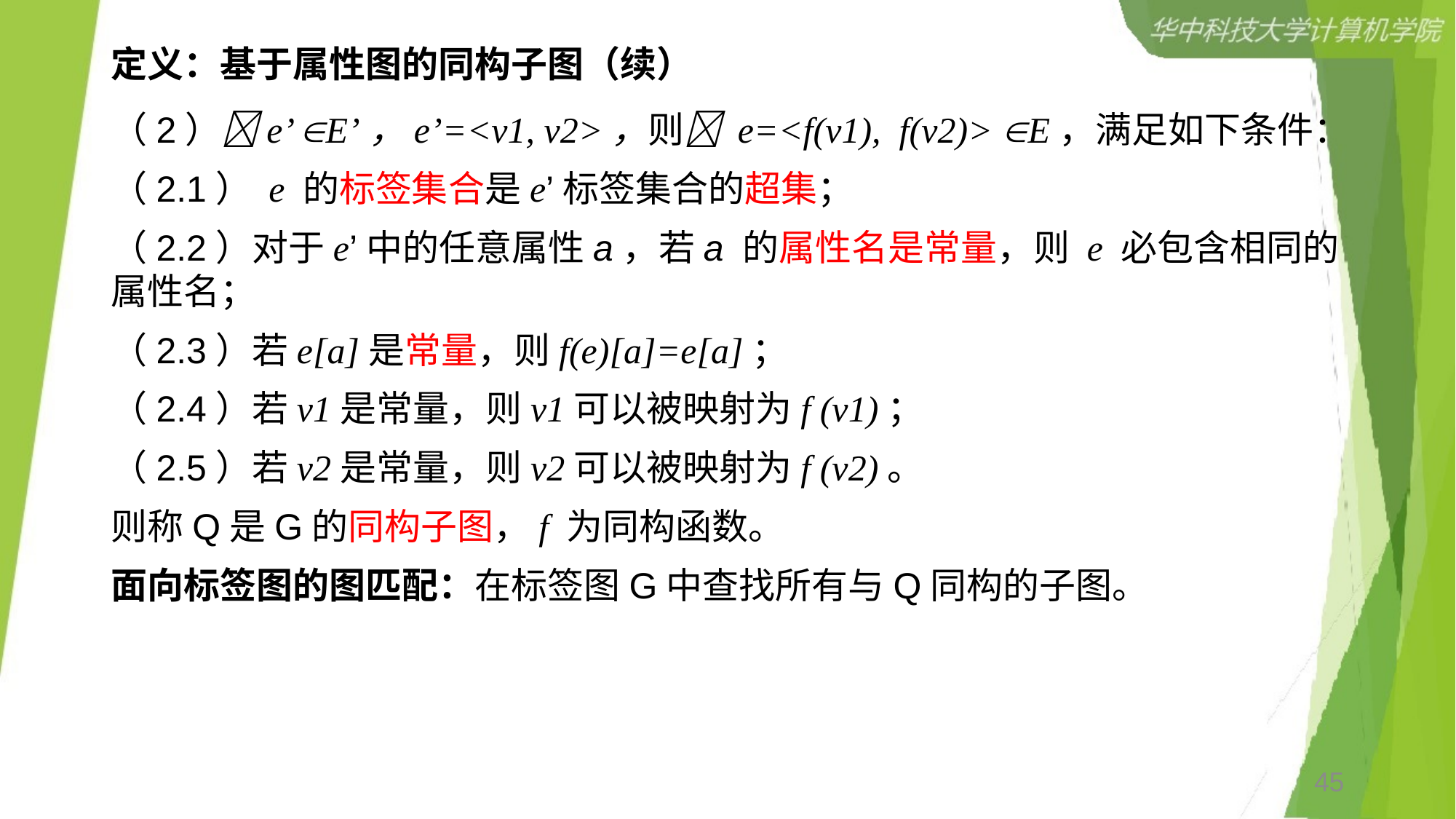

# 定义：基于属性图的同构子图（续）
（2）∀e’ ∈E’，e’=<v1, v2>，则∃ e=<f(v1),  f(v2)> ∈E，满足如下条件：
（2.1） e 的标签集合是e’标签集合的超集；
（2.2）对于e’中的任意属性a，若a 的属性名是常量，则 e 必包含相同的属性名；
（2.3）若e[a]是常量，则f(e)[a]=e[a]；
（2.4）若v1是常量，则v1可以被映射为f (v1)；
（2.5）若v2是常量，则v2可以被映射为f (v2)。
则称Q是G的同构子图，f 为同构函数。
面向标签图的图匹配：在标签图G中查找所有与Q同构的子图。
45